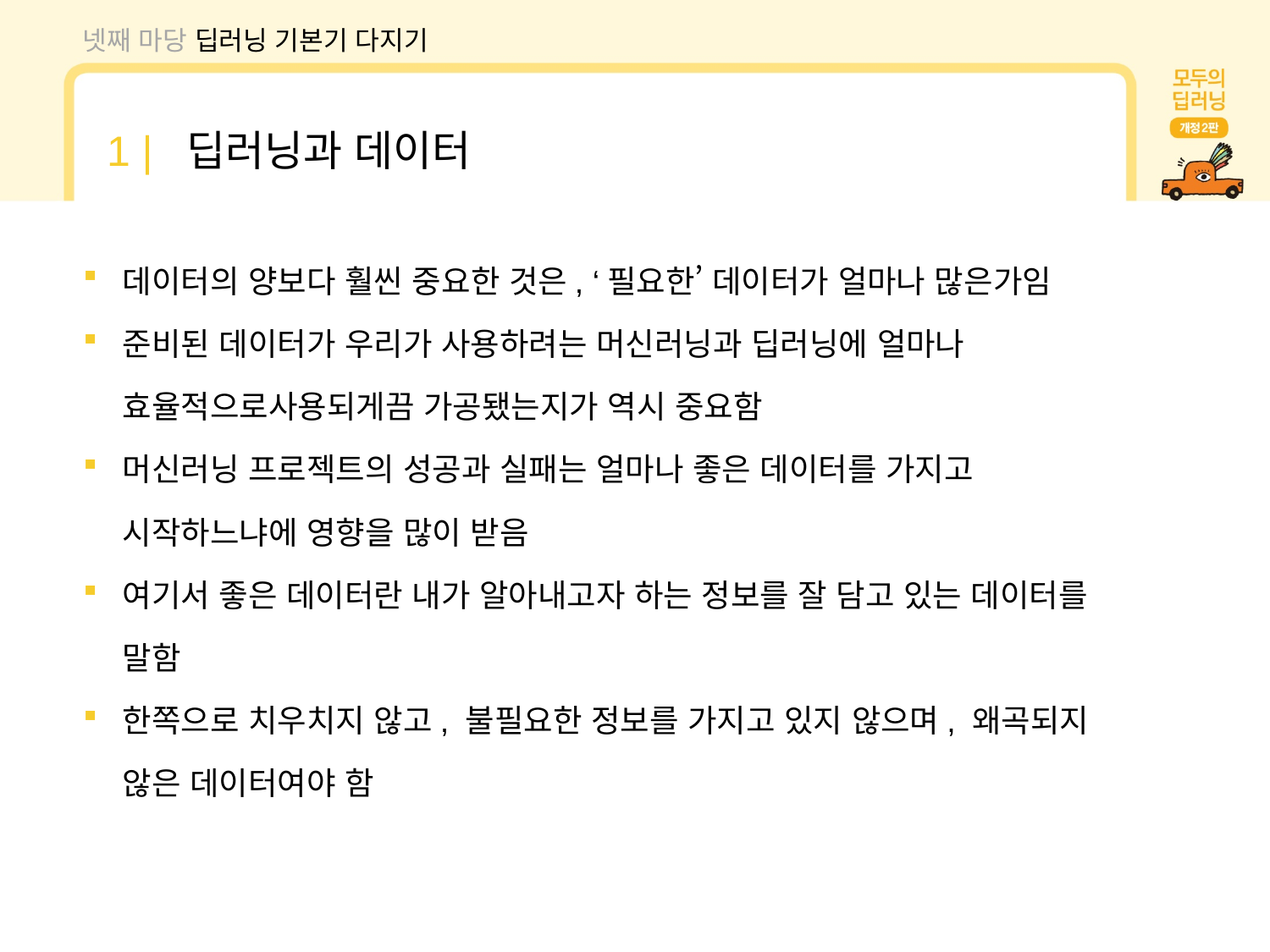

넷째 마당 딥러닝 기본기 다지기
1 |  딥러닝과 데이터
데이터의 양보다 훨씬 중요한 것은, ‘필요한’ 데이터가 얼마나 많은가임
준비된 데이터가 우리가 사용하려는 머신러닝과 딥러닝에 얼마나 효율적으로사용되게끔 가공됐는지가 역시 중요함
머신러닝 프로젝트의 성공과 실패는 얼마나 좋은 데이터를 가지고 시작하느냐에 영향을 많이 받음
여기서 좋은 데이터란 내가 알아내고자 하는 정보를 잘 담고 있는 데이터를 말함
한쪽으로 치우치지 않고, 불필요한 정보를 가지고 있지 않으며, 왜곡되지 않은 데이터여야 함